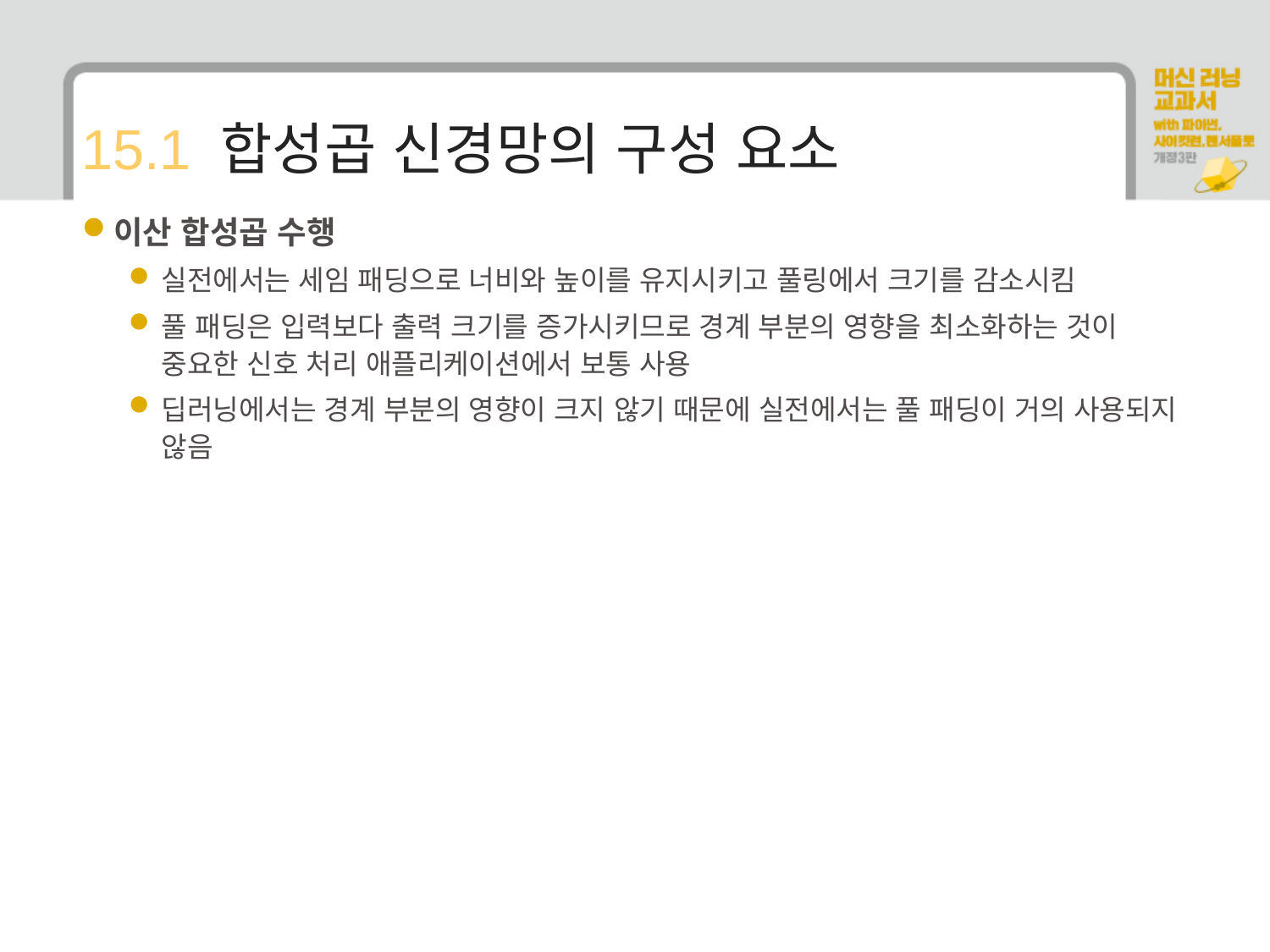

# 15.1 합성곱 신경망의 구성 요소
이산 합성곱 수행
실전에서는 세임 패딩으로 너비와 높이를 유지시키고 풀링에서 크기를 감소시킴
풀 패딩은 입력보다 출력 크기를 증가시키므로 경계 부분의 영향을 최소화하는 것이 중요한 신호 처리 애플리케이션에서 보통 사용
딥러닝에서는 경계 부분의 영향이 크지 않기 때문에 실전에서는 풀 패딩이 거의 사용되지 않음